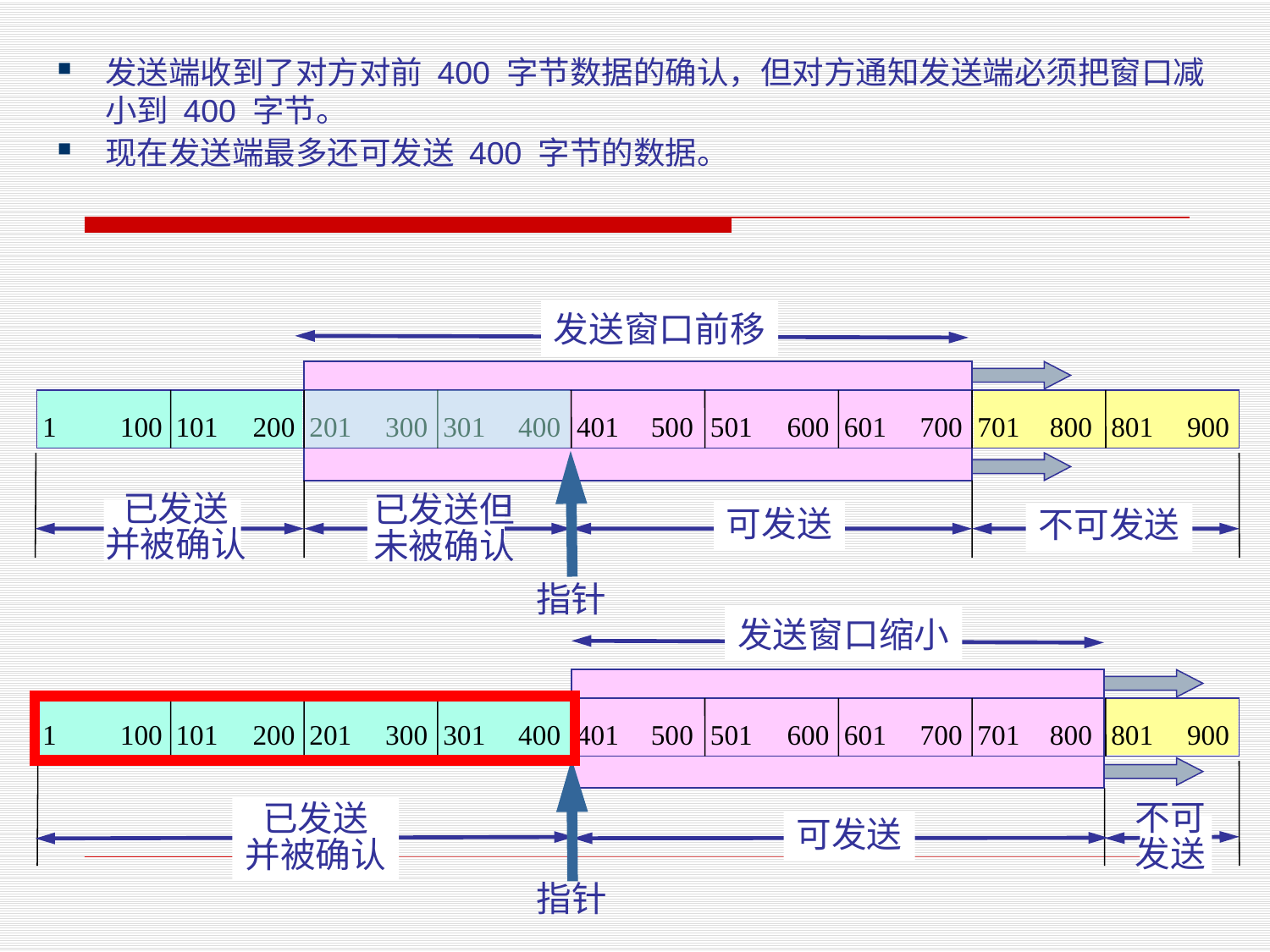

发送端收到了对方对前 400 字节数据的确认，但对方通知发送端必须把窗口减小到 400 字节。
现在发送端最多还可发送 400 字节的数据。
发送窗口前移

1
100
101
200
201
300
301
400
401
500
501
600
601
700
701
800
801
900

已发送
并被确认
已发送但
未被确认

可发送
不可发送

指针
发送窗口缩小

1
100
101
200
201
300
301
400
401
500
501
600
601
700
701
800
801
900

不可
发送
已发送
并被确认

可发送

指针